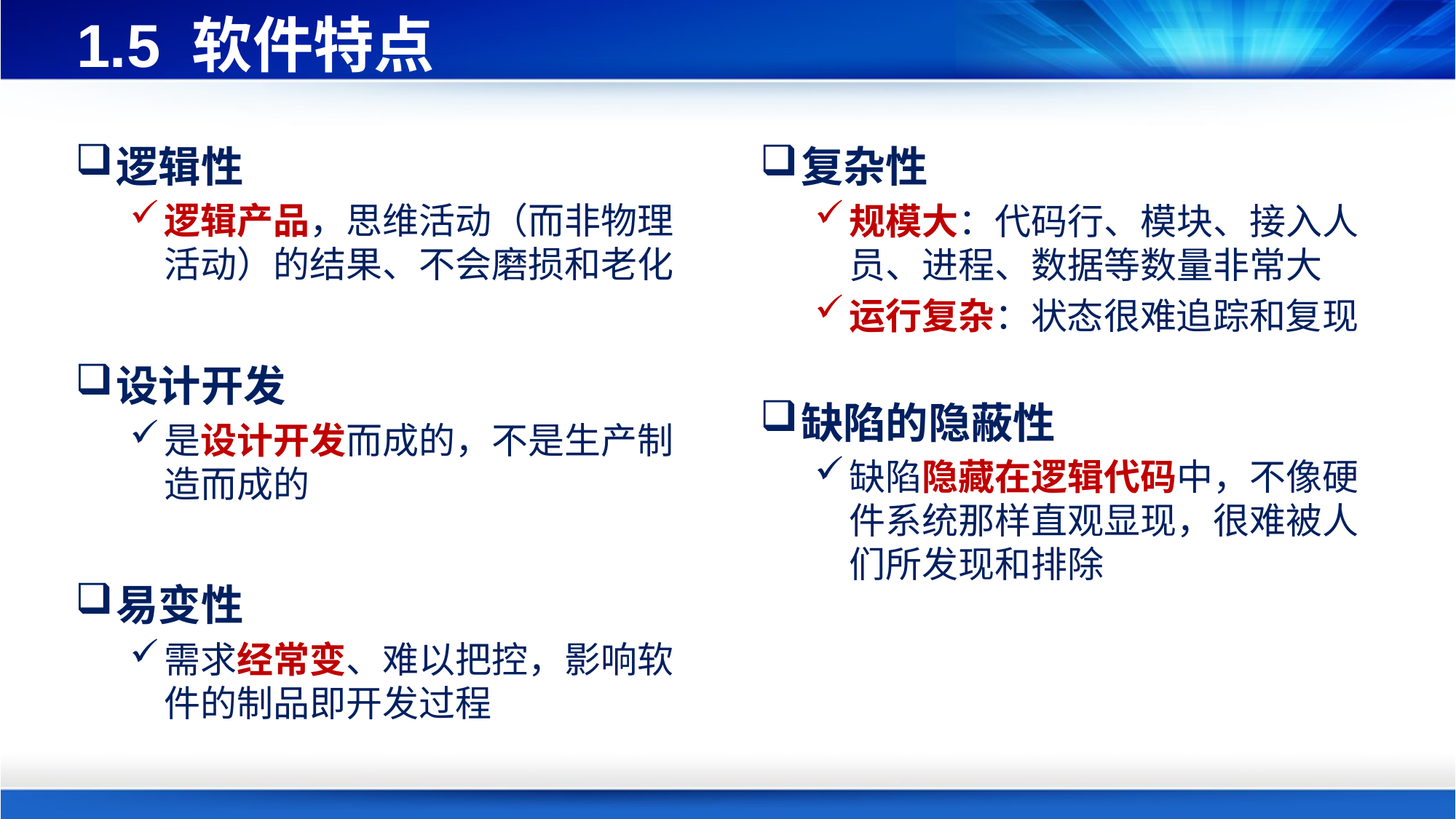

# 1.5 软件特点
逻辑性
逻辑产品，思维活动（而非物理活动）的结果、不会磨损和老化

设计开发
是设计开发而成的，不是生产制造而成的

易变性
需求经常变、难以把控，影响软件的制品即开发过程
复杂性
规模大：代码行、模块、接入人员、进程、数据等数量非常大
运行复杂：状态很难追踪和复现

缺陷的隐蔽性
缺陷隐藏在逻辑代码中，不像硬件系统那样直观显现，很难被人们所发现和排除